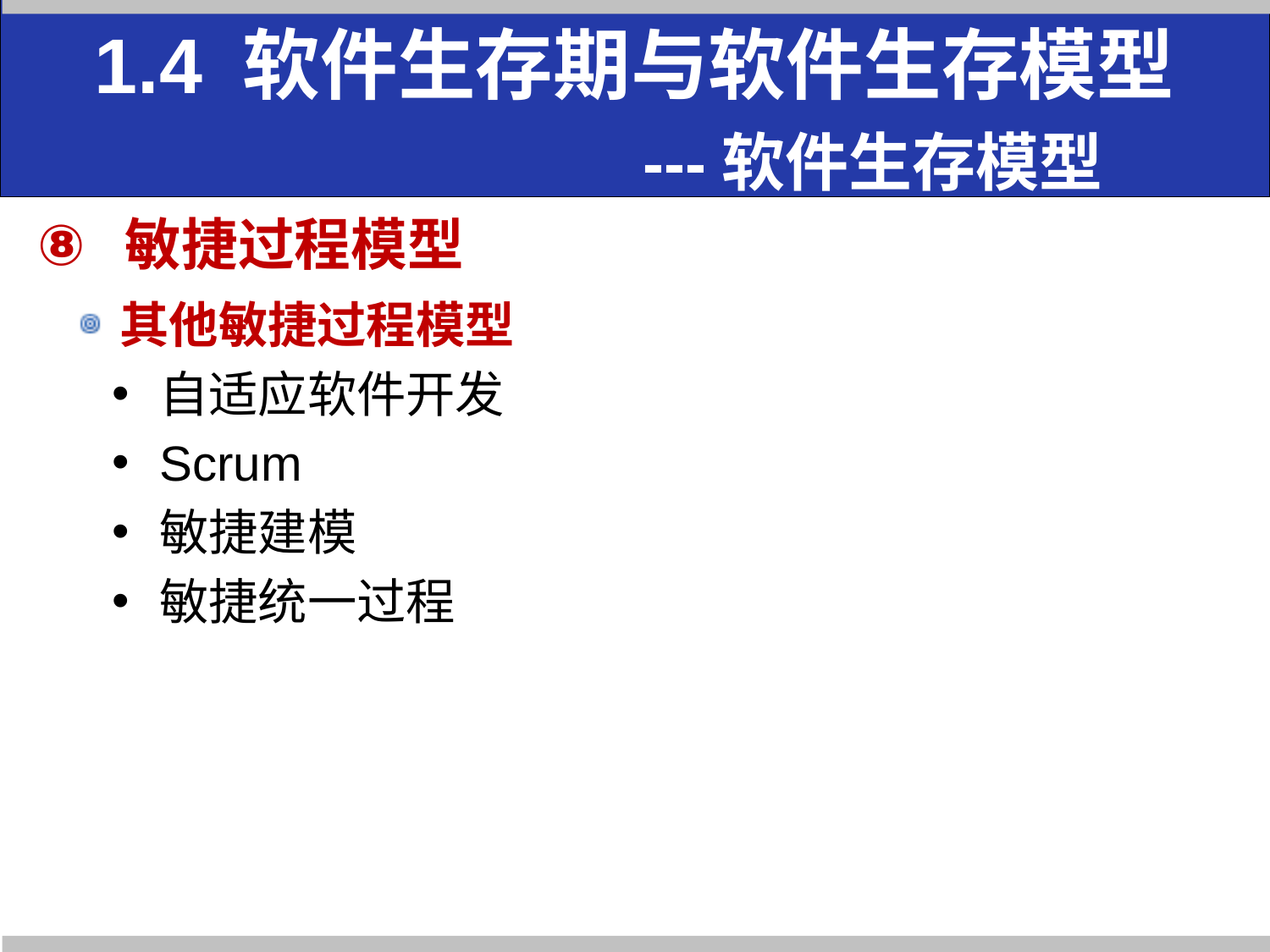

# 1.4 软件生存期与软件生存模型 ---软件生存模型
敏捷过程模型
其他敏捷过程模型
自适应软件开发
Scrum
敏捷建模
敏捷统一过程